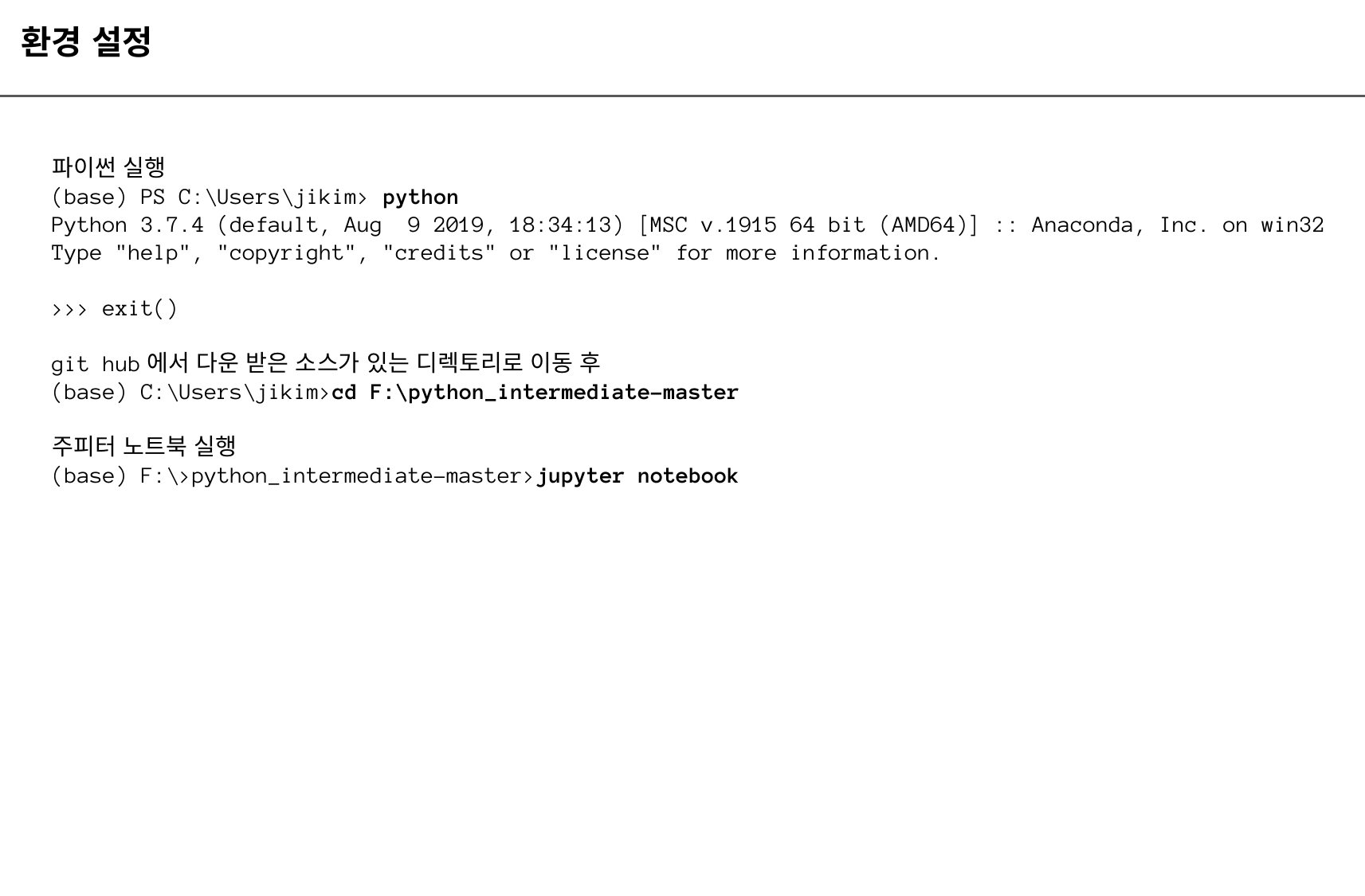

환경 설정

파이썬 실행
(base) PS C:\Users\jikim> python
Python 3.7.4 (default, Aug  9 2019, 18:34:13) [MSC v.1915 64 bit (AMD64)] :: Anaconda, Inc. on win32
Type "help", "copyright", "credits" or "license" for more information.

>>> exit()

git hub에서 다운 받은 소스가 있는 디렉토리로 이동 후
(base) C:\Users\jikim>cd F:\python_intermediate-master

주피터 노트북 실행
(base) F:\>python_intermediate-master>jupyter notebook